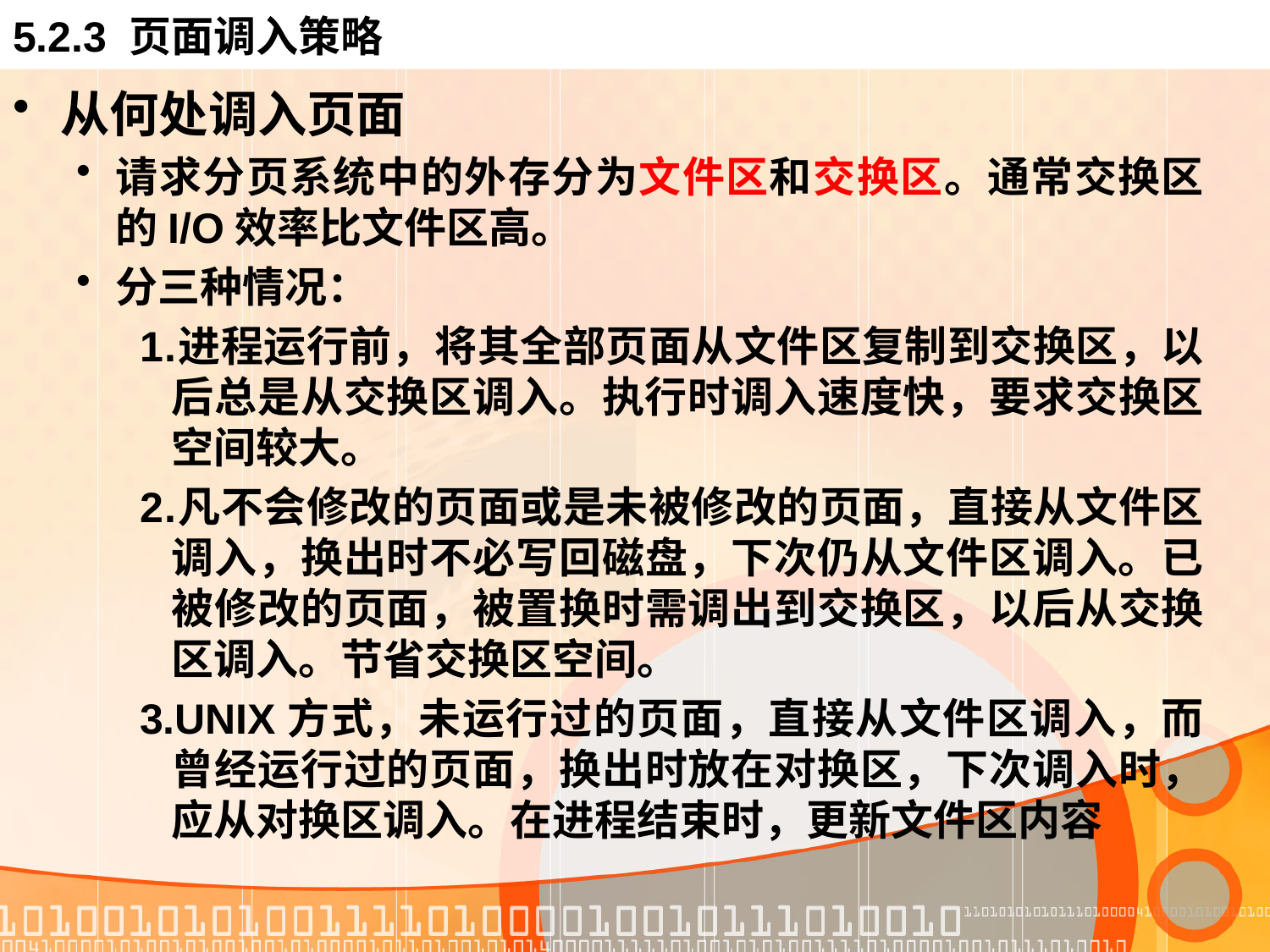

# 5.2.3 页面调入策略
从何处调入页面
请求分页系统中的外存分为文件区和交换区。通常交换区的I/O效率比文件区高。
分三种情况：
进程运行前，将其全部页面从文件区复制到交换区，以后总是从交换区调入。执行时调入速度快，要求交换区空间较大。
凡不会修改的页面或是未被修改的页面，直接从文件区调入，换出时不必写回磁盘，下次仍从文件区调入。已被修改的页面，被置换时需调出到交换区，以后从交换区调入。节省交换区空间。
UNIX方式，未运行过的页面，直接从文件区调入，而曾经运行过的页面，换出时放在对换区，下次调入时，应从对换区调入。在进程结束时，更新文件区内容